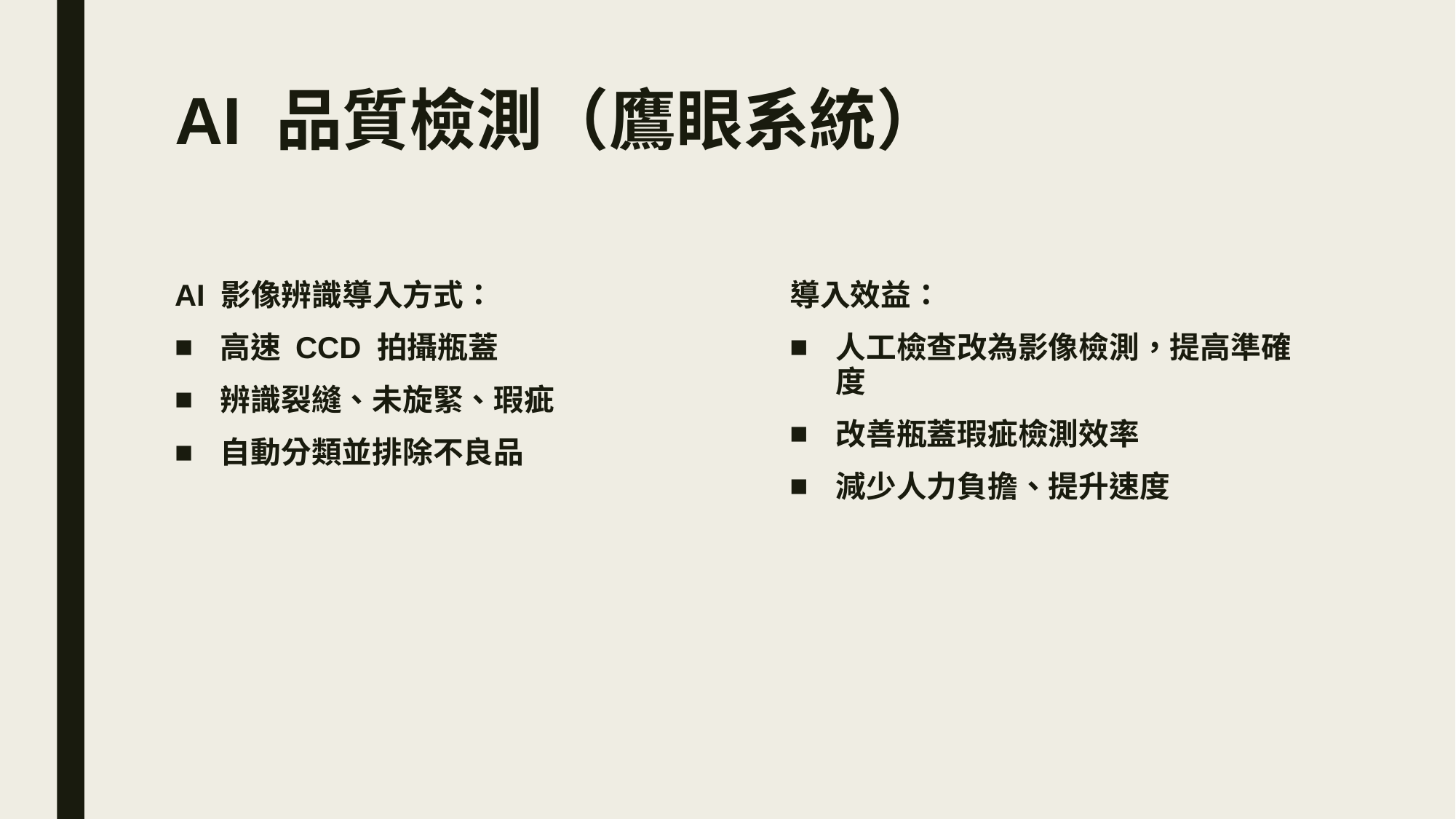

# AI 品質檢測（鷹眼系統）
AI 影像辨識導入方式：
高速 CCD 拍攝瓶蓋
辨識裂縫、未旋緊、瑕疵
自動分類並排除不良品

導入效益：
人工檢查改為影像檢測，提高準確度
改善瓶蓋瑕疵檢測效率
減少人力負擔、提升速度